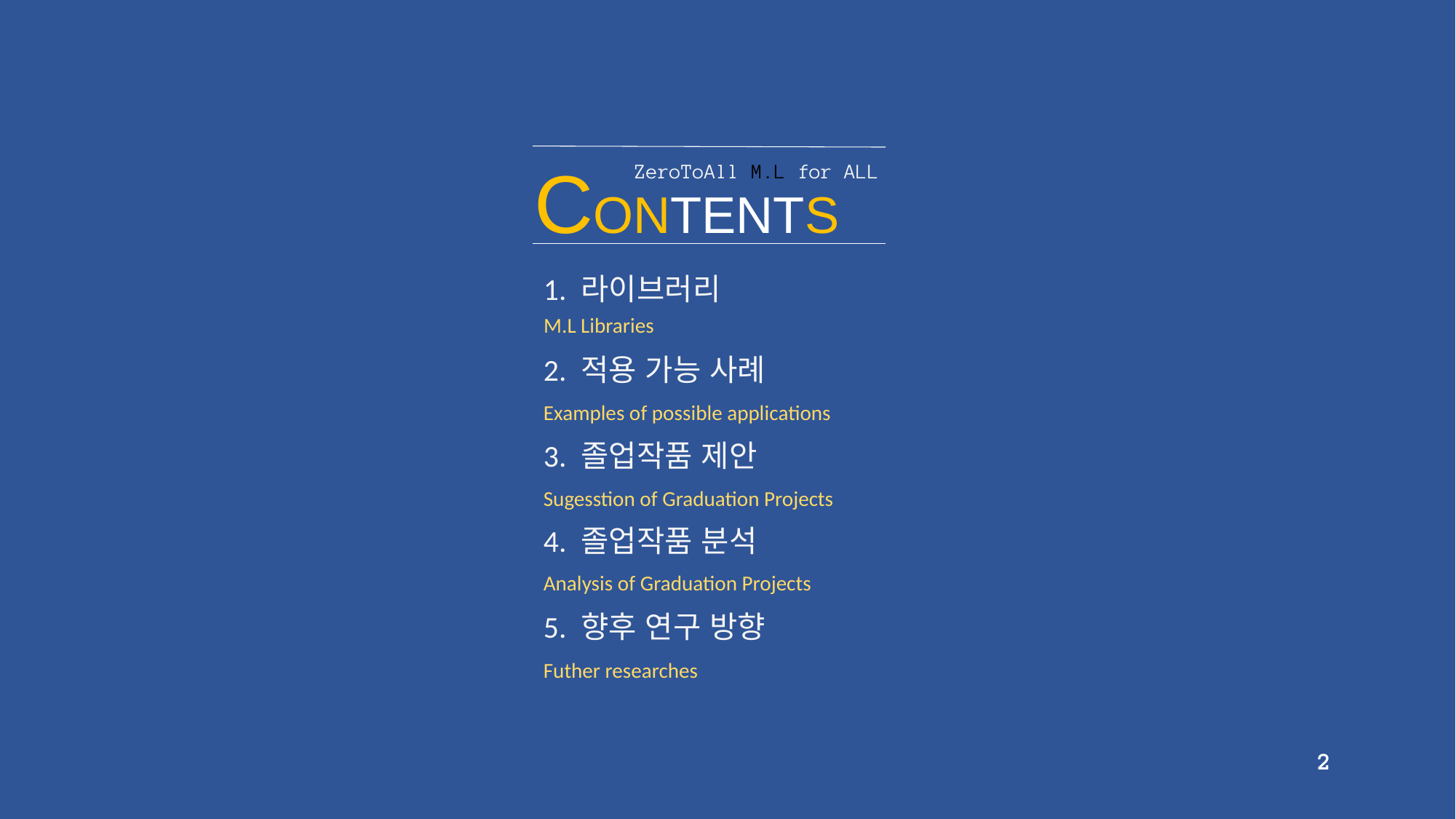

CONTENTS
ZeroToAll M.L for ALL
1. 라이브러리
M.L Libraries
2. 적용 가능 사례
Examples of possible applications
3. 졸업작품 제안
Sugesstion of Graduation Projects
4. 졸업작품 분석
Analysis of Graduation Projects
5. 향후 연구 방향
Futher researches
2